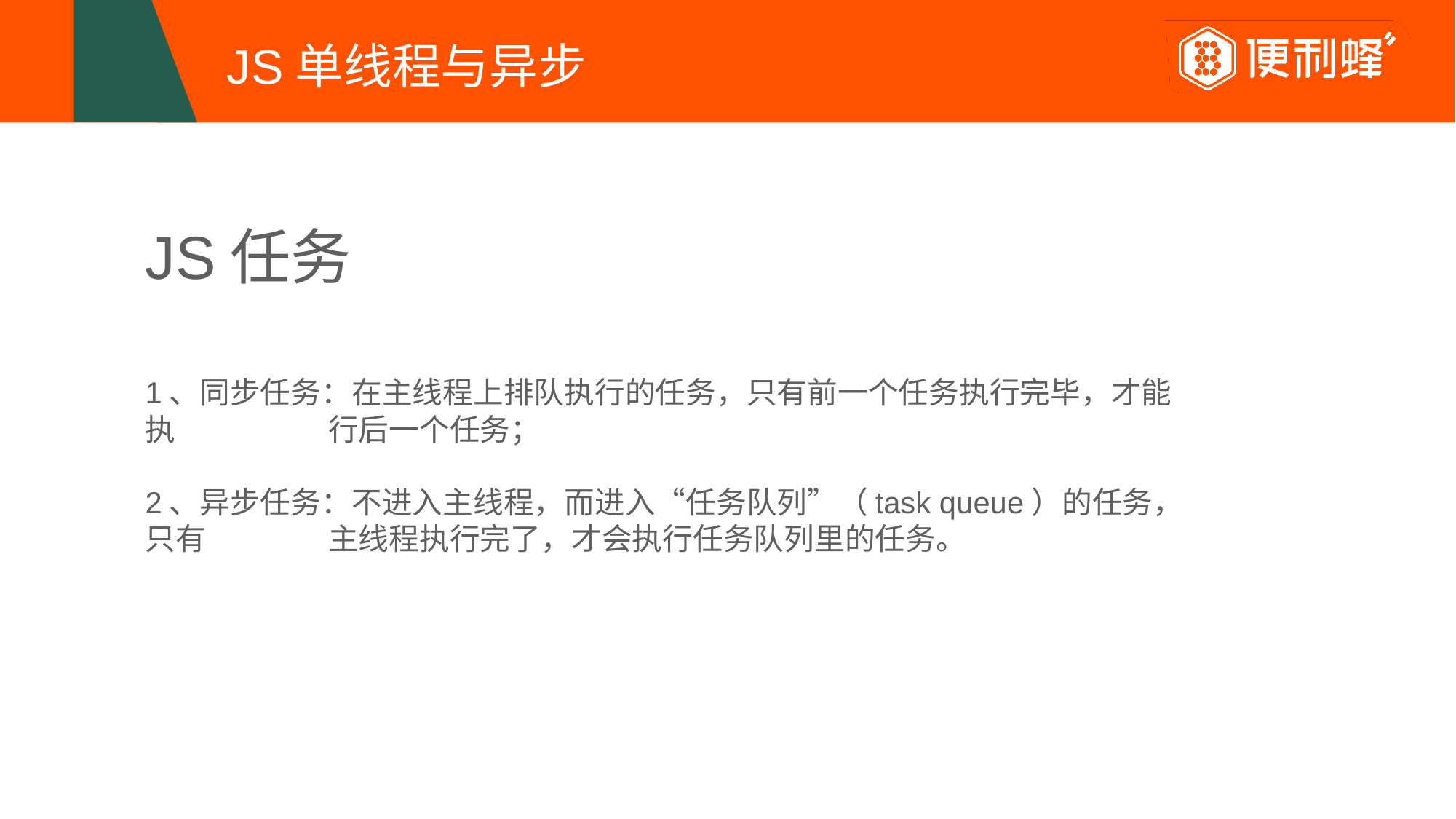

# JS单线程与异步
JS任务
1、同步任务：在主线程上排队执行的任务，只有前一个任务执行完毕，才能执	           行后一个任务；

2、异步任务：不进入主线程，而进入“任务队列”（task queue）的任务，只有	           主线程执行完了，才会执行任务队列里的任务。